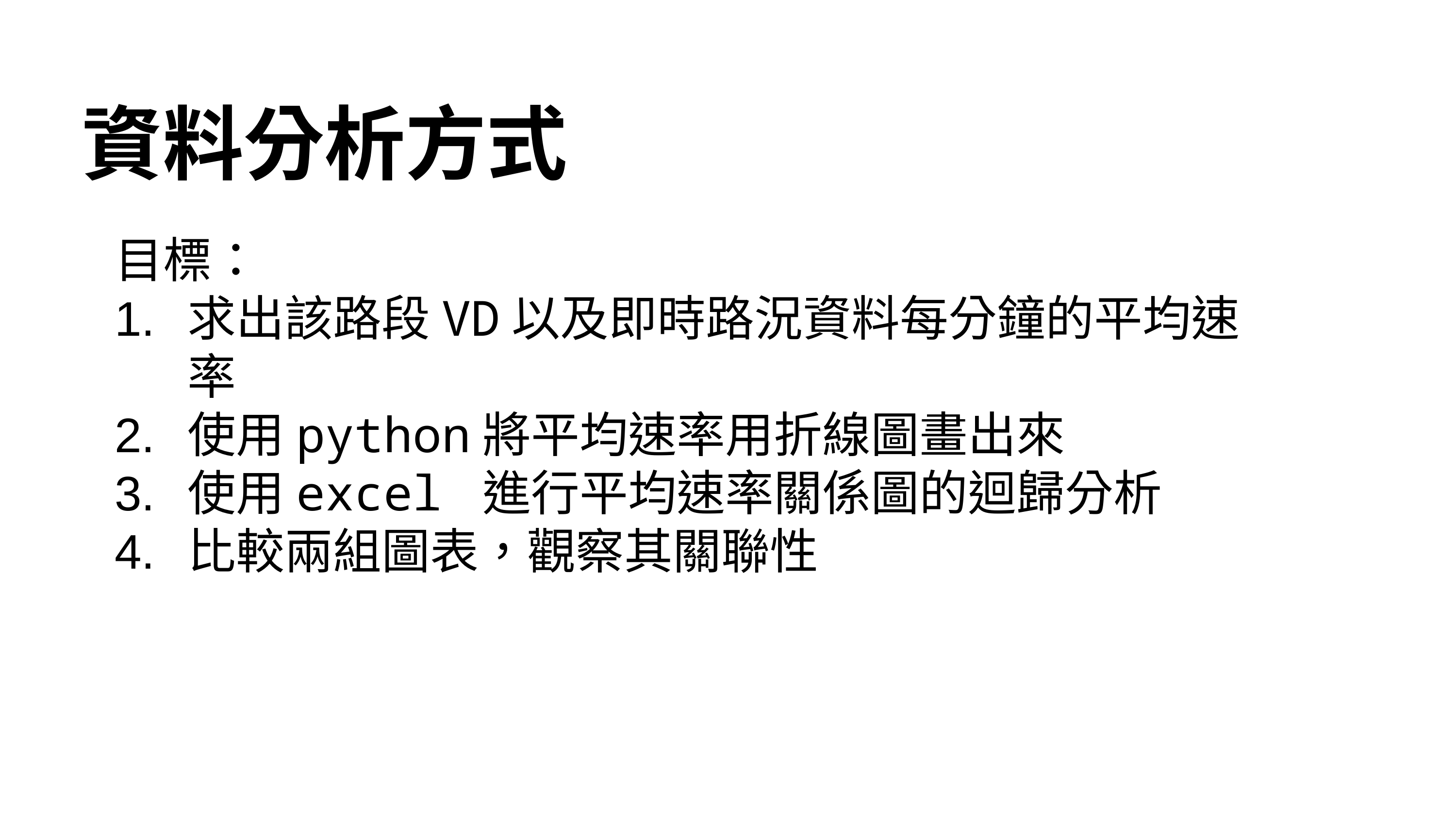

資料分析方式
目標：
求出該路段VD以及即時路況資料每分鐘的平均速率
使用python將平均速率用折線圖畫出來
使用excel 進行平均速率關係圖的迴歸分析
比較兩組圖表，觀察其關聯性